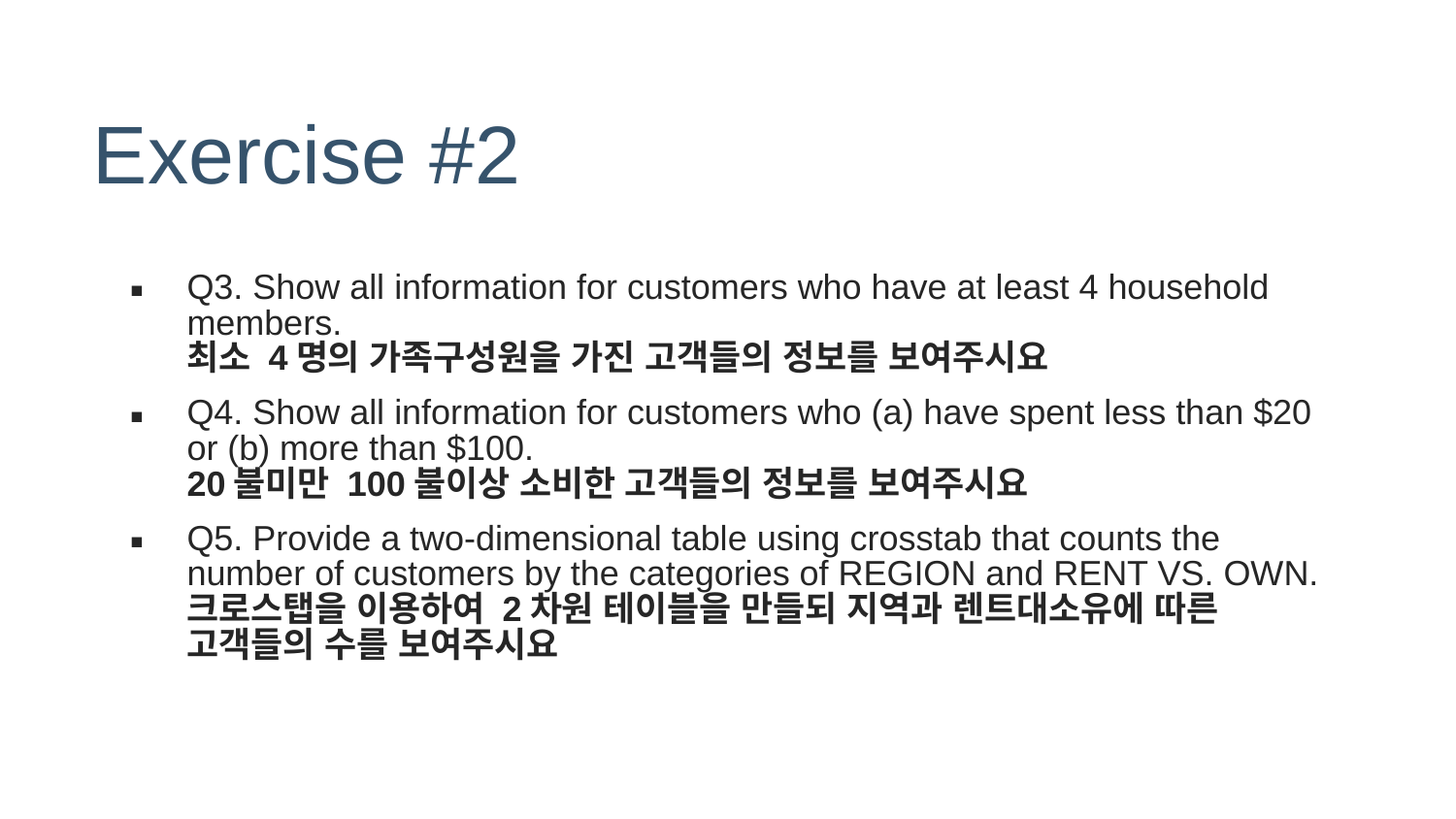

# Exercise #2
Q3. Show all information for customers who have at least 4 household members.
최소 4명의 가족구성원을 가진 고객들의 정보를 보여주시요
Q4. Show all information for customers who (a) have spent less than $20 or (b) more than $100.
20불미만 100불이상 소비한 고객들의 정보를 보여주시요
Q5. Provide a two-dimensional table using crosstab that counts the number of customers by the categories of REGION and RENT VS. OWN.
크로스탭을 이용하여 2차원 테이블을 만들되 지역과 렌트대소유에 따른 고객들의 수를 보여주시요